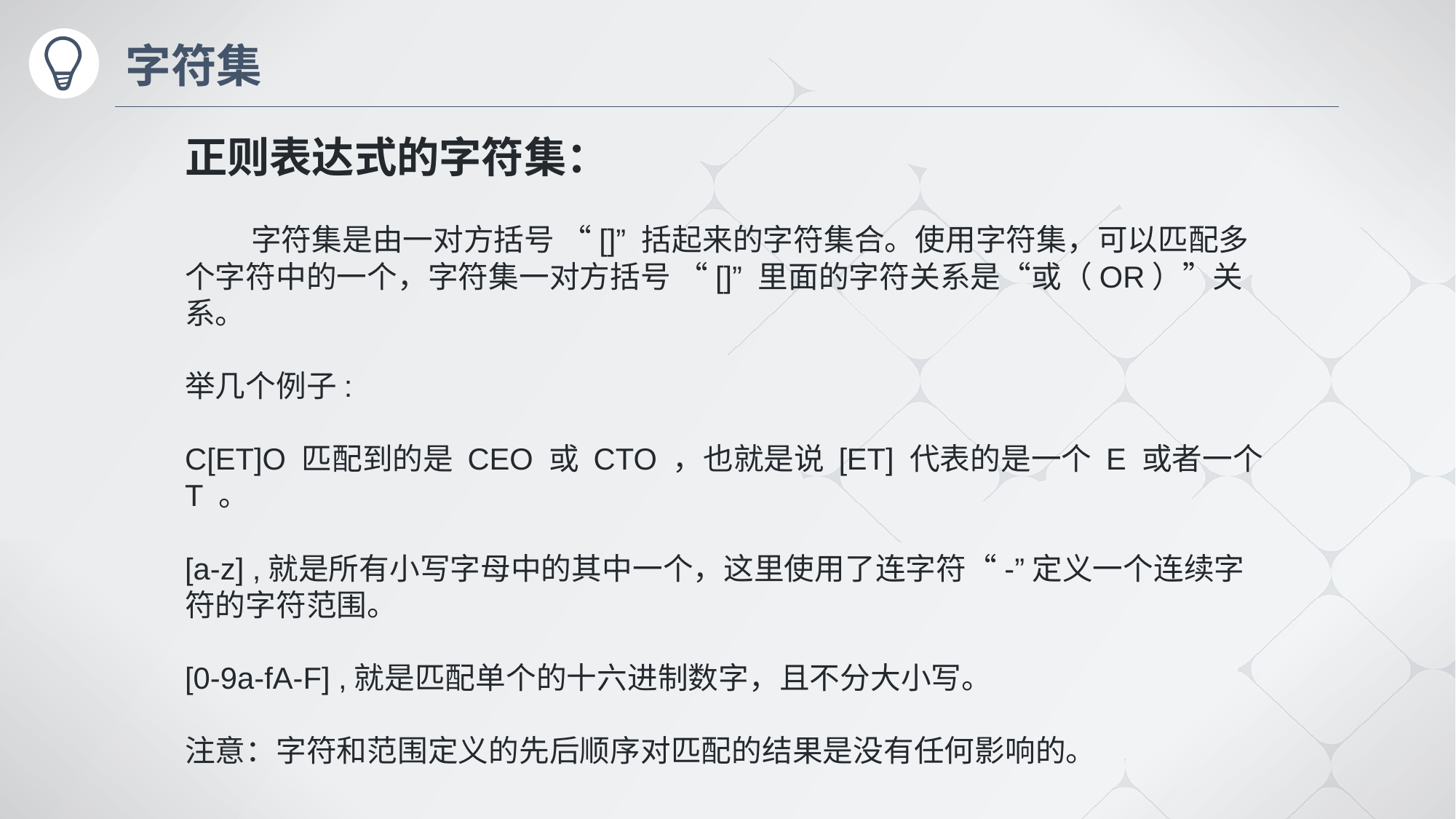

# 字符集
正则表达式的字符集：

       字符集是由一对方括号 “[]” 括起来的字符集合。使用字符集，可以匹配多个字符中的一个，字符集一对方括号 “[]” 里面的字符关系是“或（OR）”关系。

举几个例子:

C[ET]O 匹配到的是 CEO 或 CTO ，也就是说 [ET] 代表的是一个 E 或者一个 T 。

[a-z] ,就是所有小写字母中的其中一个，这里使用了连字符“-”定义一个连续字符的字符范围。

[0-9a-fA-F] ,就是匹配单个的十六进制数字，且不分大小写。

注意：字符和范围定义的先后顺序对匹配的结果是没有任何影响的。